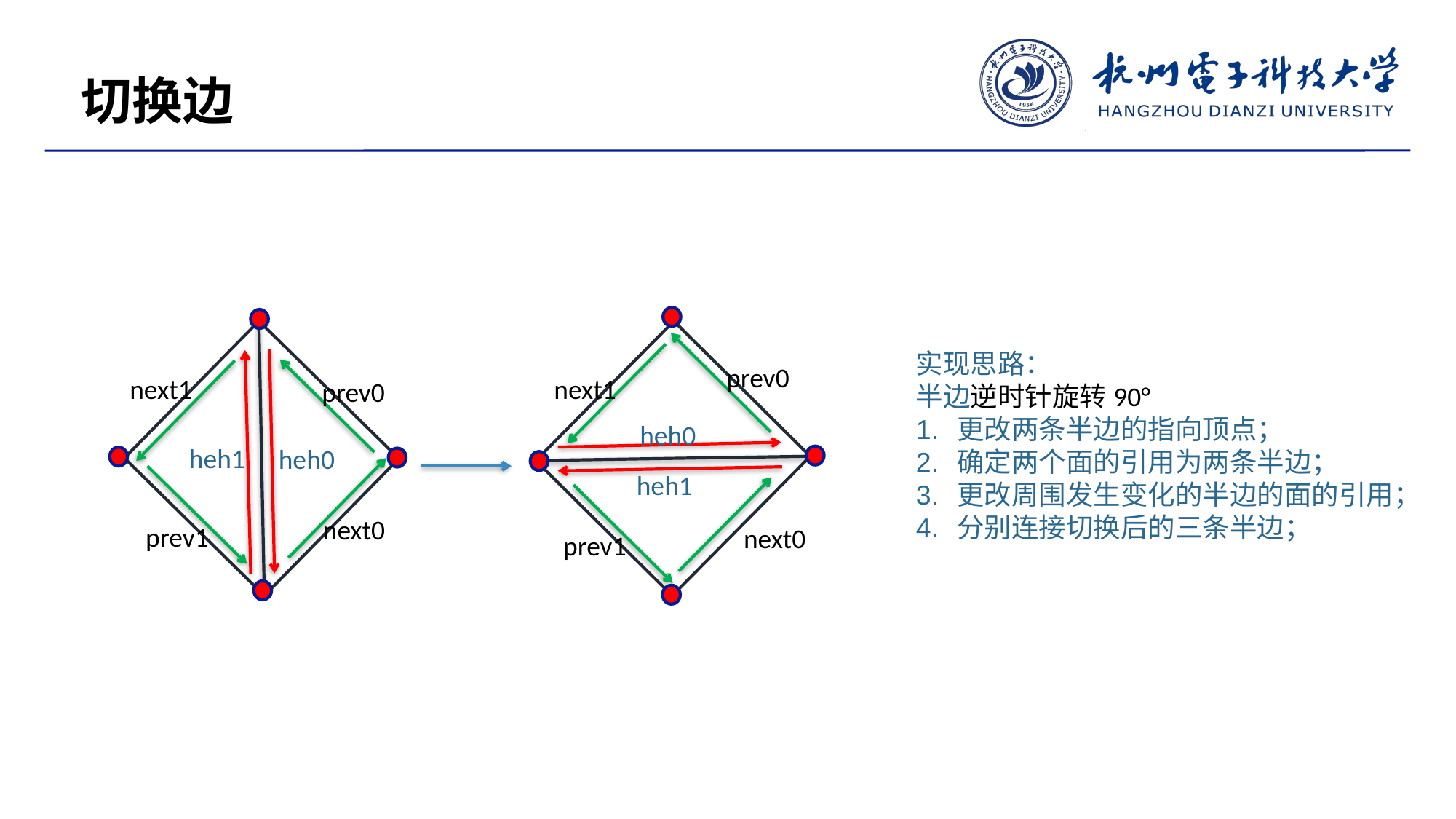

切换边

实现思路：
半边逆时针旋转90°
更改两条半边的指向顶点；
确定两个面的引用为两条半边；
更改周围发生变化的半边的面的引用；
分别连接切换后的三条半边；
prev0

next1
next1
prev0
heh0
heh1
heh0

heh1
next0
prev1
next0
prev1